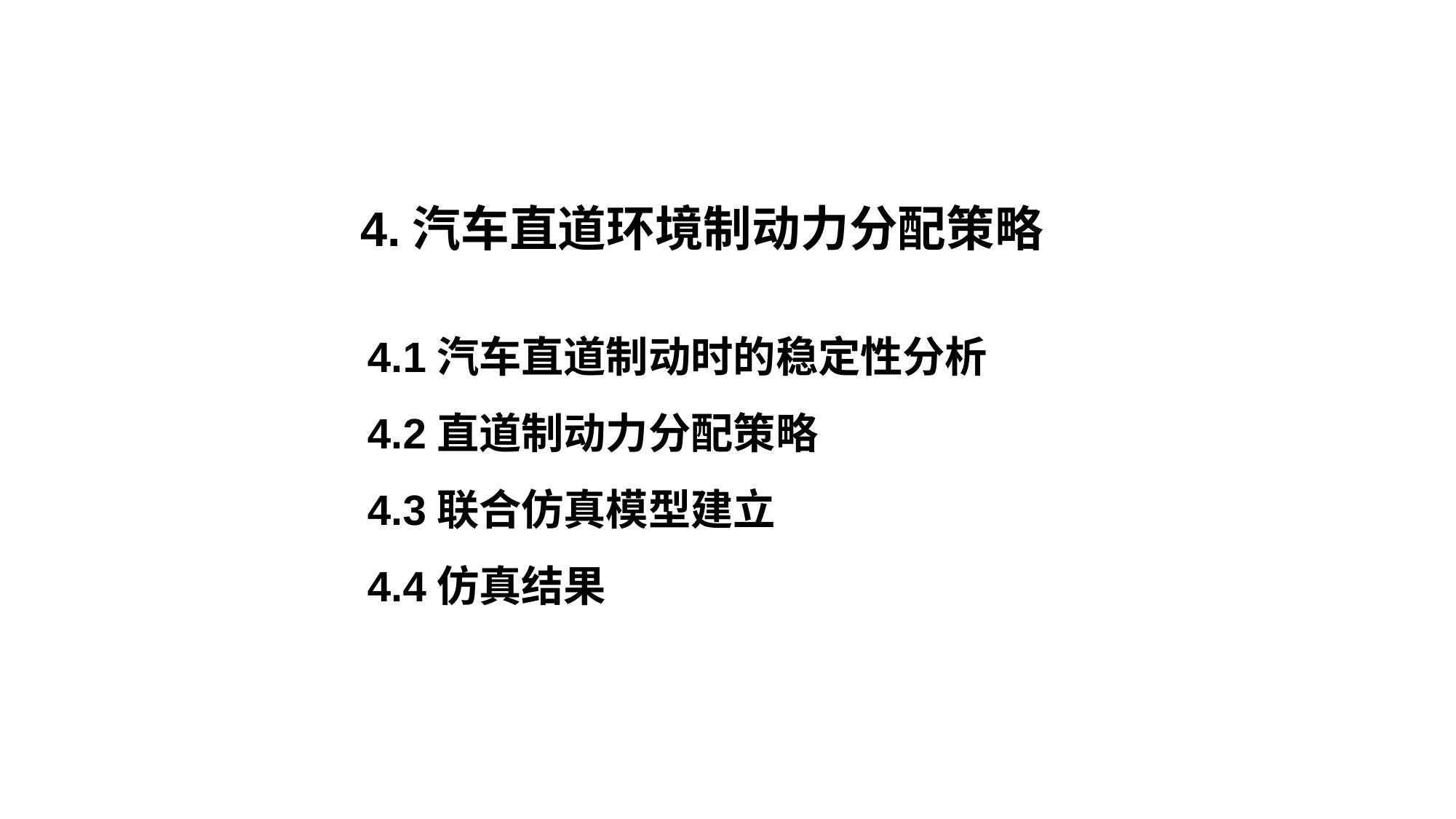

4.汽车直道环境制动力分配策略
4.1汽车直道制动时的稳定性分析
4.2直道制动力分配策略
4.3联合仿真模型建立
4.4仿真结果